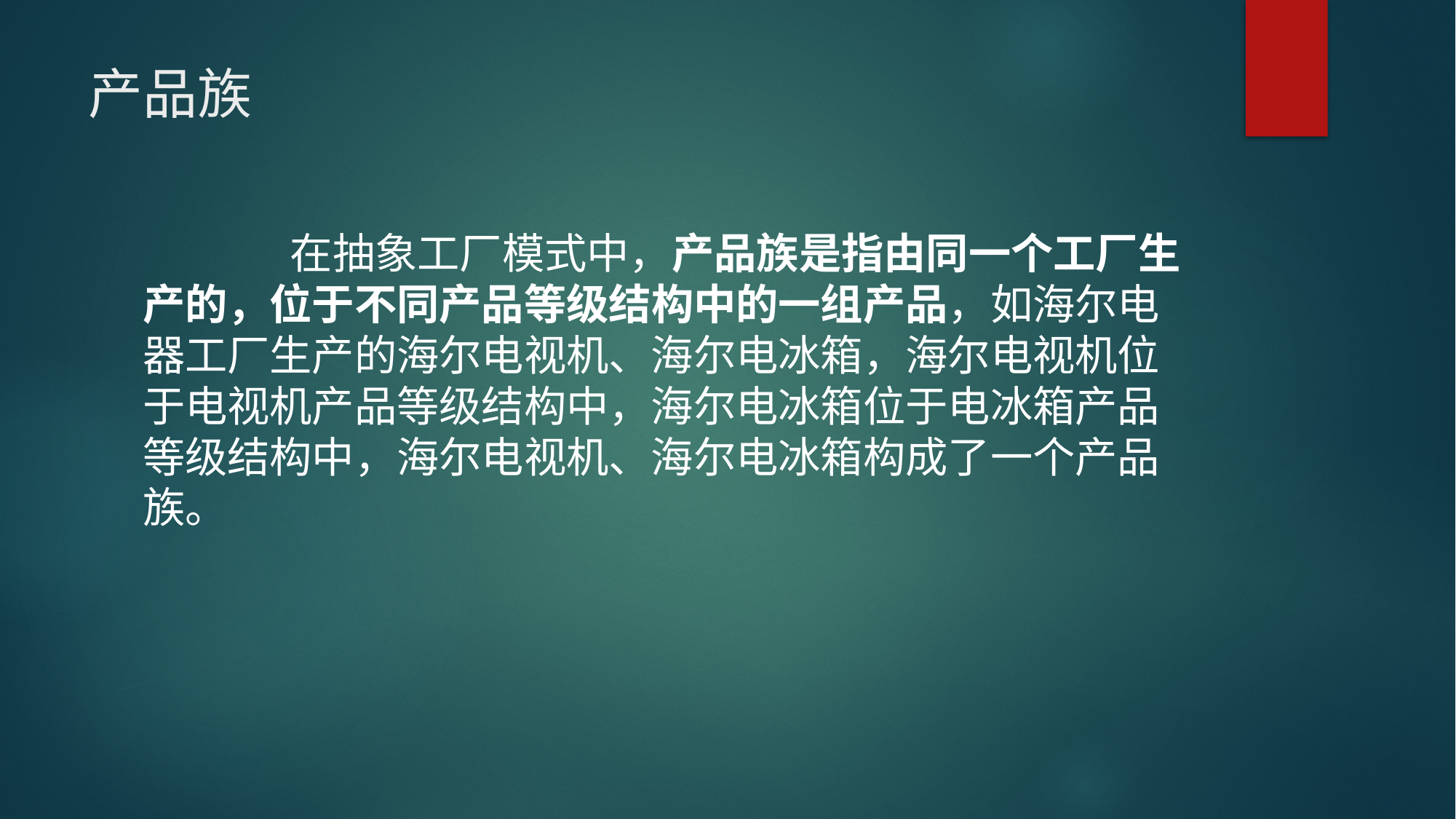

# 产品族
	   在抽象工厂模式中，产品族是指由同一个工厂生产的，位于不同产品等级结构中的一组产品，如海尔电器工厂生产的海尔电视机、海尔电冰箱，海尔电视机位于电视机产品等级结构中，海尔电冰箱位于电冰箱产品等级结构中，海尔电视机、海尔电冰箱构成了一个产品族。